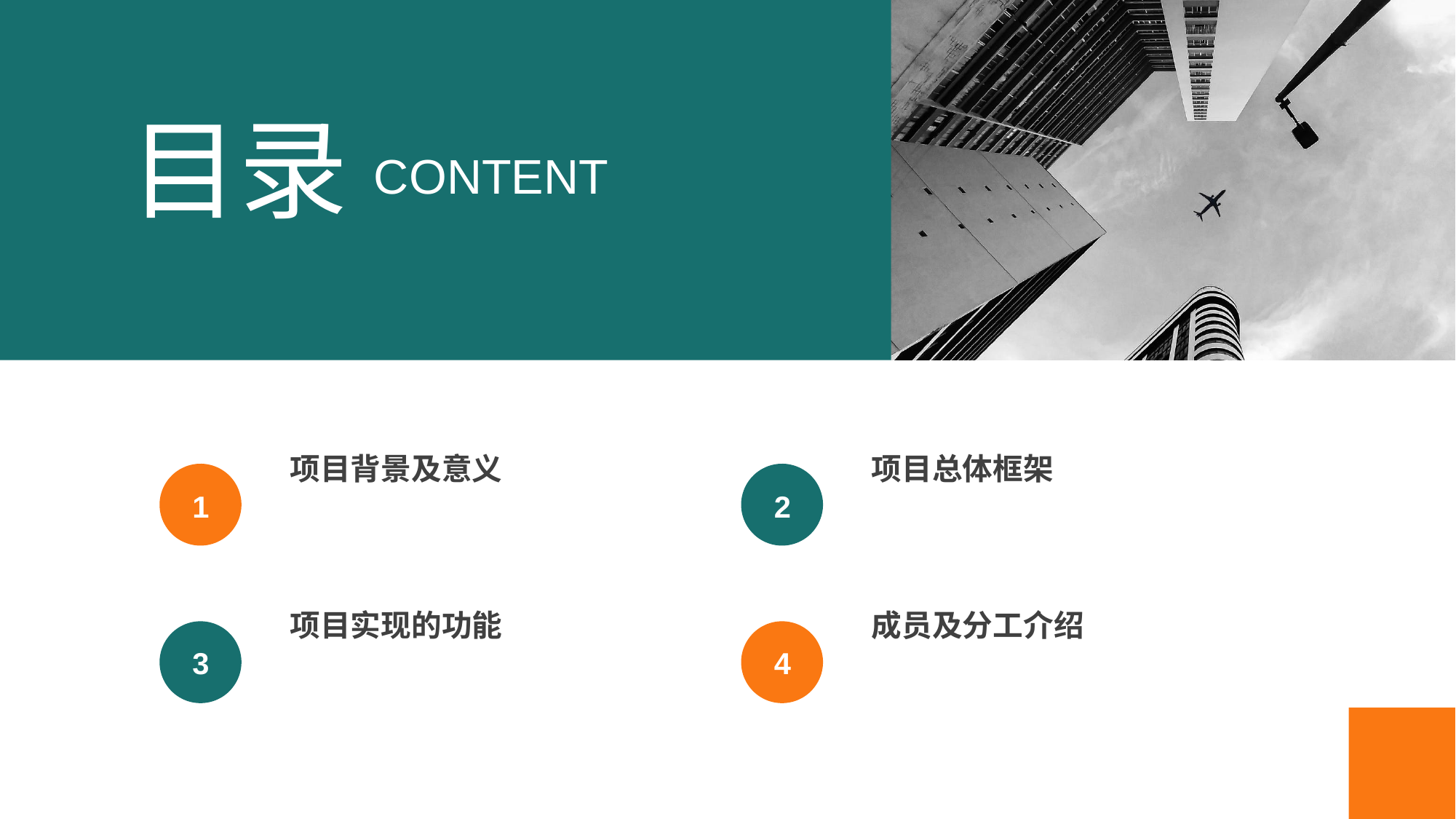

目录
CONTENT
项目背景及意义
项目总体框架

1
2
项目实现的功能
成员及分工介绍

3
4